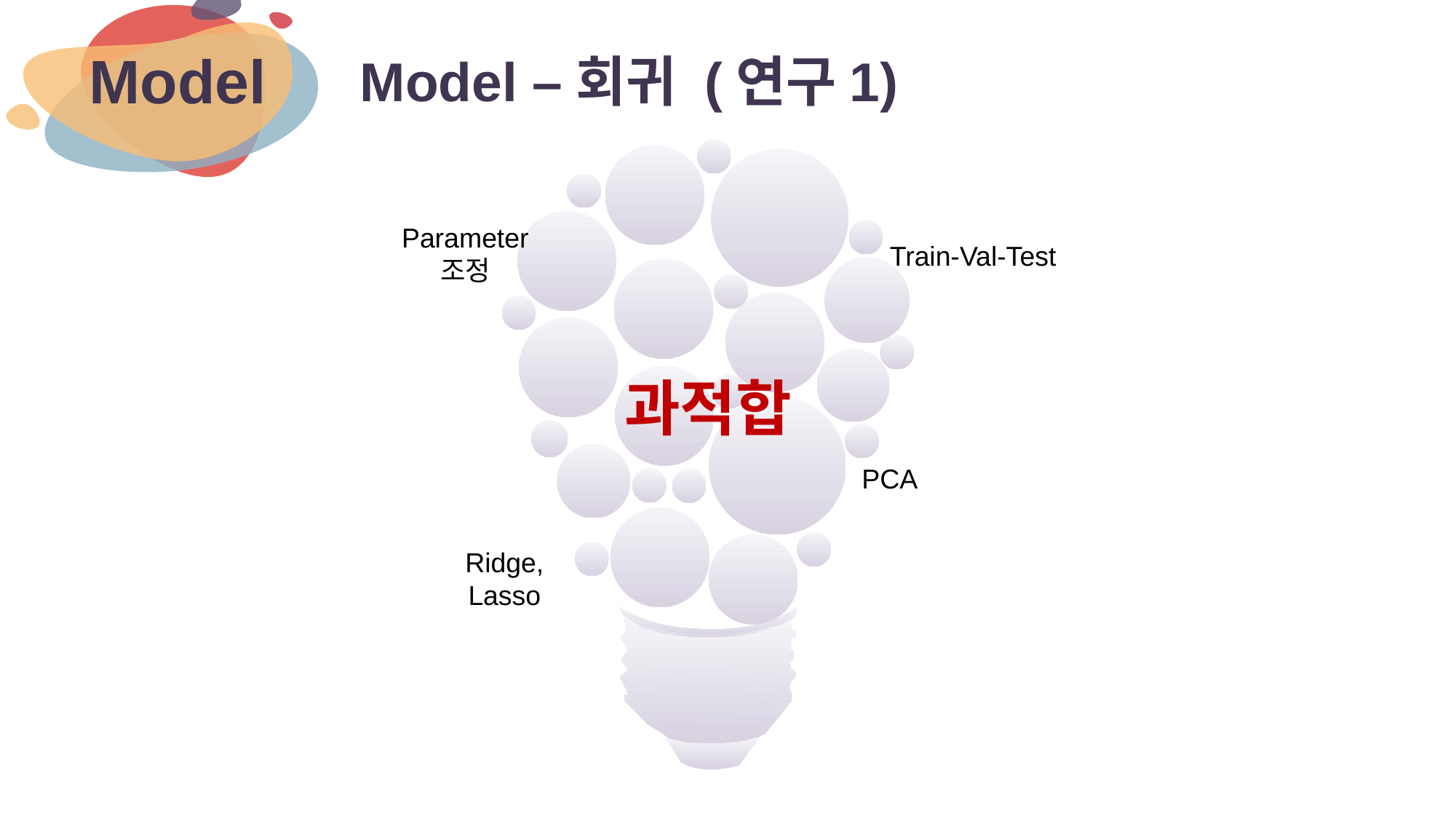

# Model –회귀 (연구1)
Model

Parameter 조정
Train-Val-Test
과적합
PCA
Ridge, Lasso